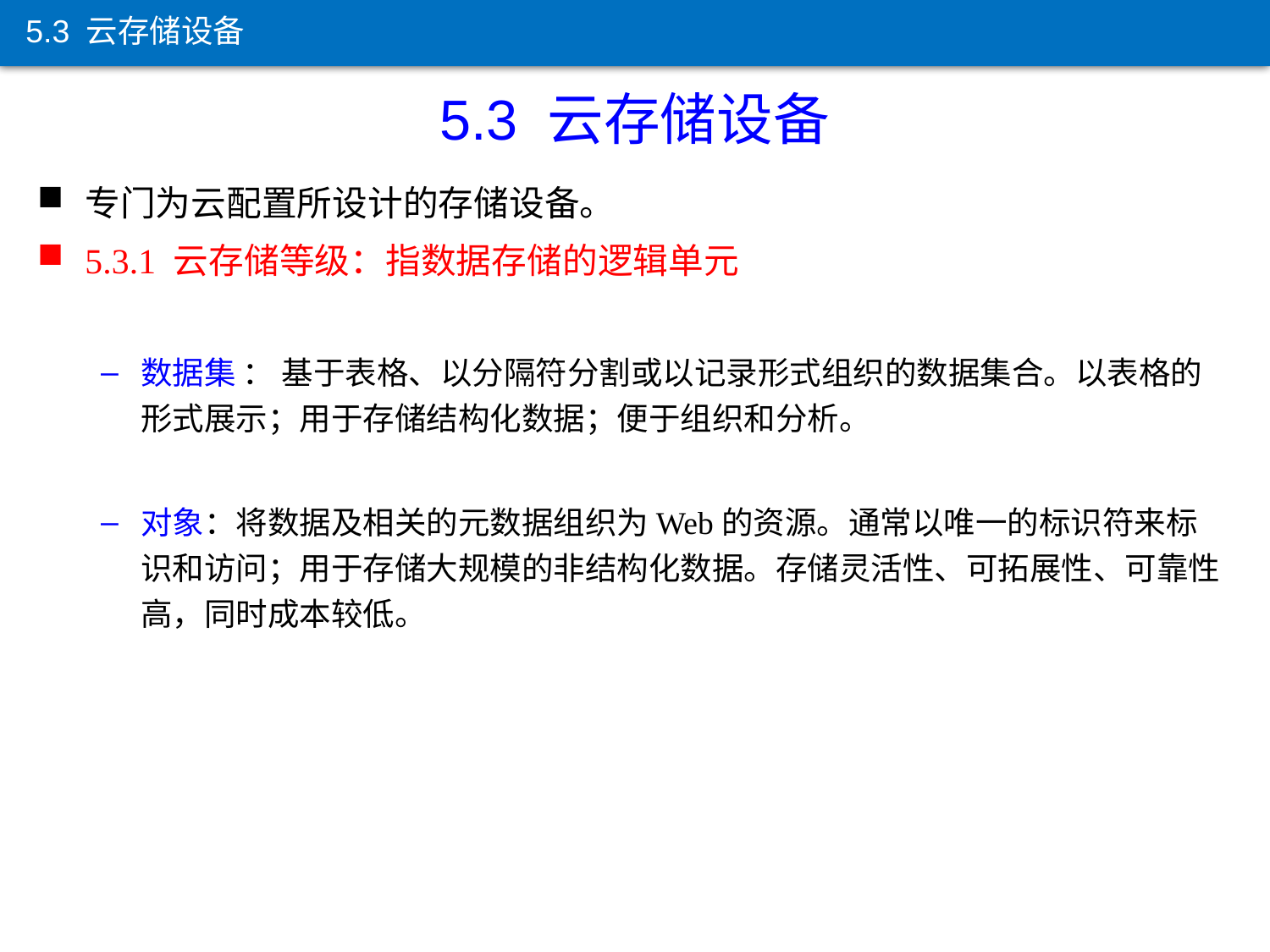

5.3 云存储设备
5.3 云存储设备
专门为云配置所设计的存储设备。
5.3.1 云存储等级：指数据存储的逻辑单元

数据集 ： 基于表格、以分隔符分割或以记录形式组织的数据集合。以表格的形式展示；用于存储结构化数据；便于组织和分析。

对象：将数据及相关的元数据组织为Web的资源。通常以唯一的标识符来标识和访问；用于存储大规模的非结构化数据。存储灵活性、可拓展性、可靠性高，同时成本较低。
21